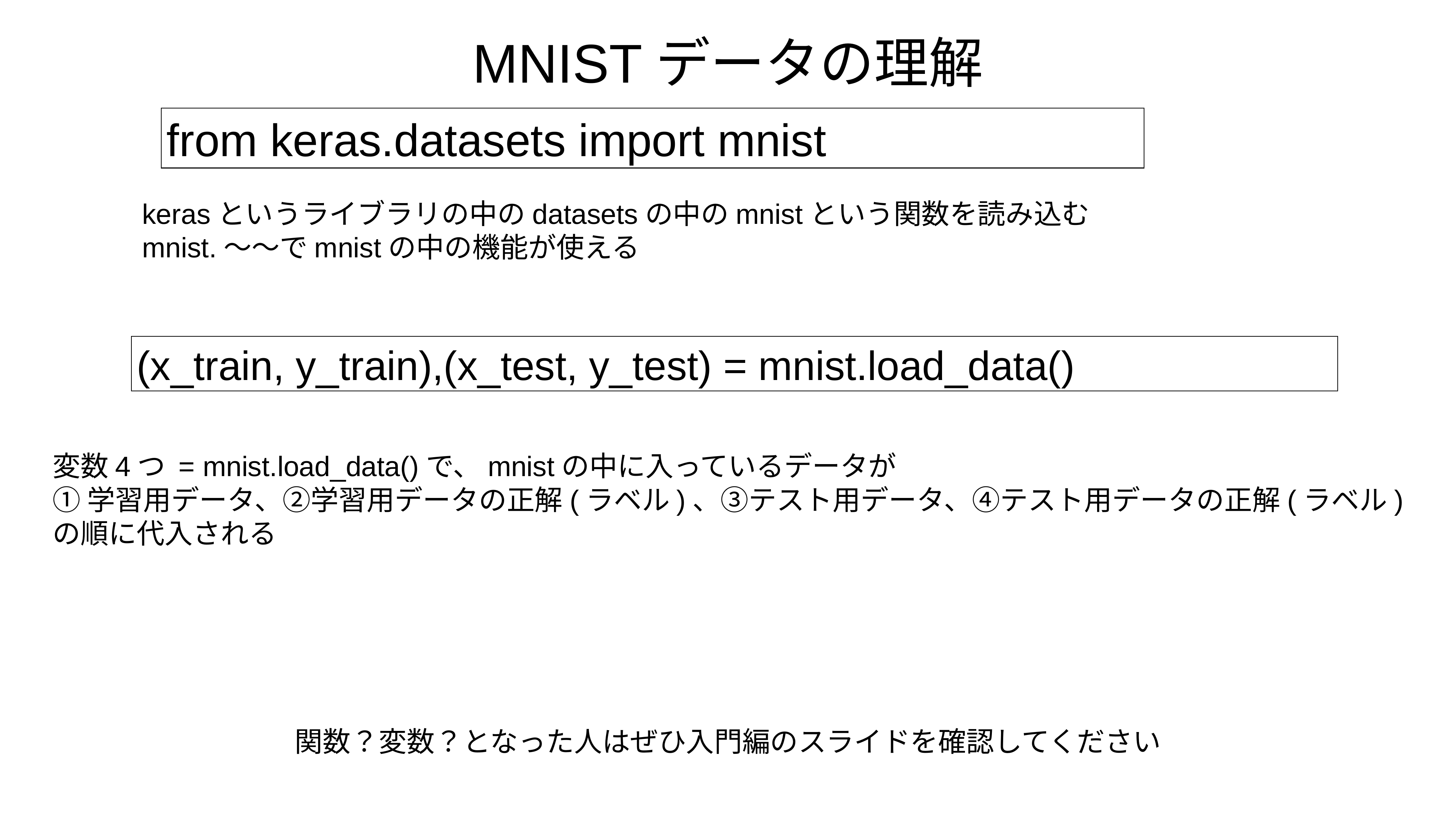

MNISTデータの理解
from keras.datasets import mnist
kerasというライブラリの中のdatasetsの中のmnistという関数を読み込む
mnist.～～でmnistの中の機能が使える
(x_train, y_train),(x_test, y_test) = mnist.load_data()
変数4つ = mnist.load_data()で、mnistの中に入っているデータが
①学習用データ、②学習用データの正解(ラベル)、③テスト用データ、④テスト用データの正解(ラベル)
の順に代入される
関数？変数？となった人はぜひ入門編のスライドを確認してください